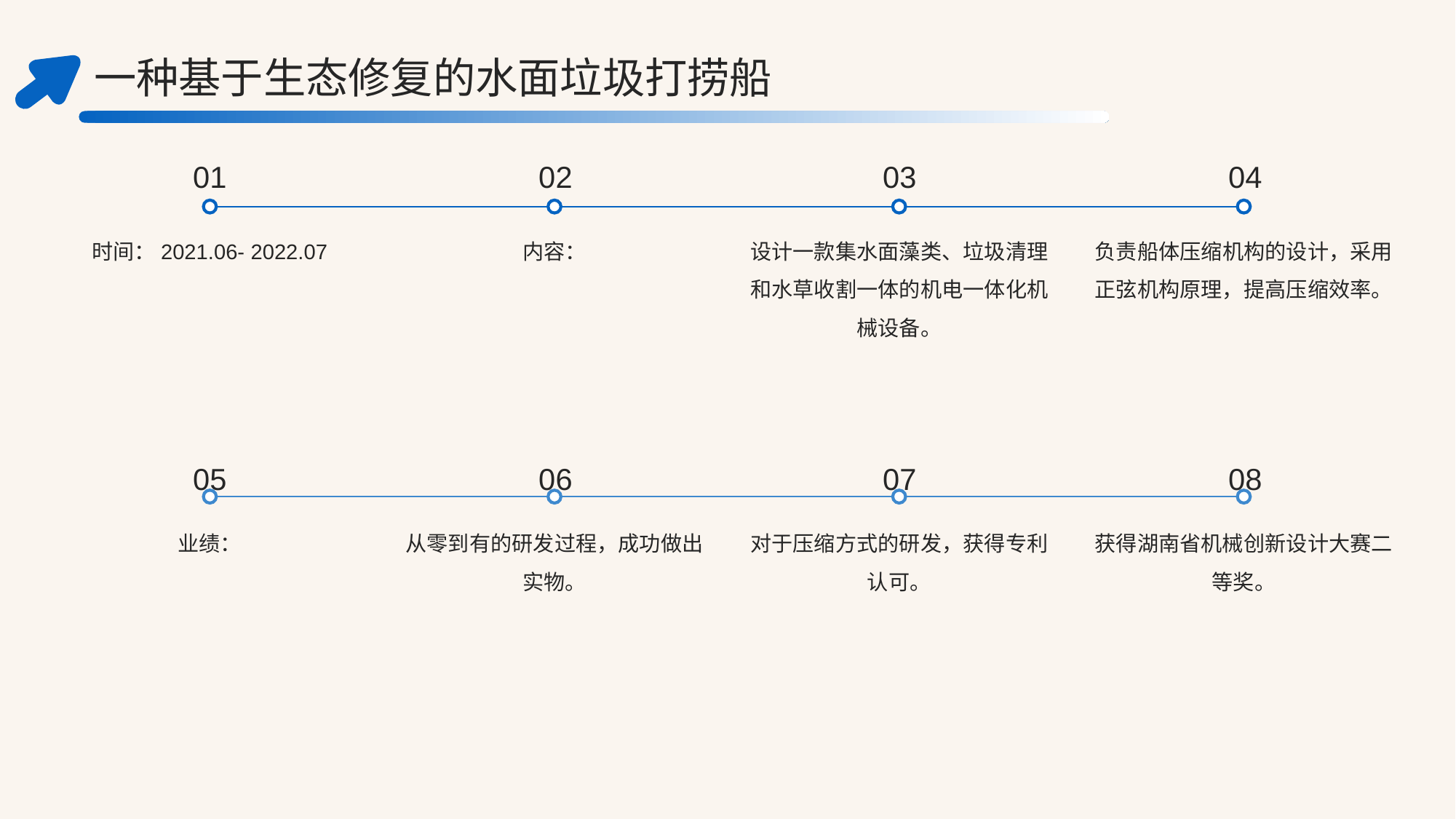

一种基于生态修复的水面垃圾打捞船

01
02
03
04

时间：2021.06- 2022.07
内容：
设计一款集水面藻类、垃圾清理和水草收割一体的机电一体化机械设备。
负责船体压缩机构的设计，采用正弦机构原理，提高压缩效率。
05
06
07
08

业绩：
从零到有的研发过程，成功做出实物。
对于压缩方式的研发，获得专利认可。
获得湖南省机械创新设计大赛二等奖。